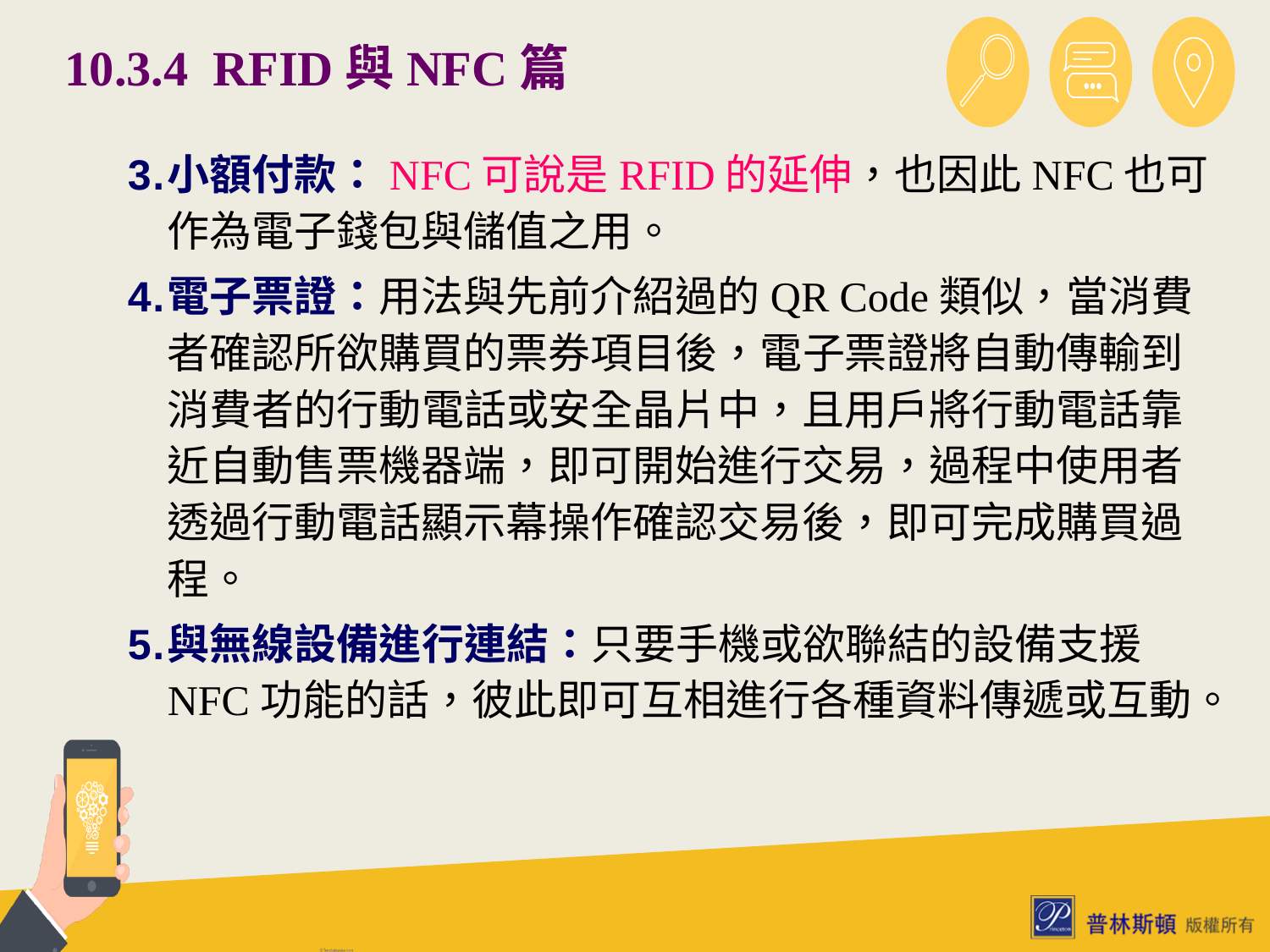

# 10.3.4  RFID與NFC篇
小額付款：NFC可說是RFID的延伸，也因此NFC也可作為電子錢包與儲值之用。
電子票證：用法與先前介紹過的QR Code類似，當消費者確認所欲購買的票券項目後，電子票證將自動傳輸到消費者的行動電話或安全晶片中，且用戶將行動電話靠近自動售票機器端，即可開始進行交易，過程中使用者透過行動電話顯示幕操作確認交易後，即可完成購買過程。
與無線設備進行連結：只要手機或欲聯結的設備支援NFC功能的話，彼此即可互相進行各種資料傳遞或互動。